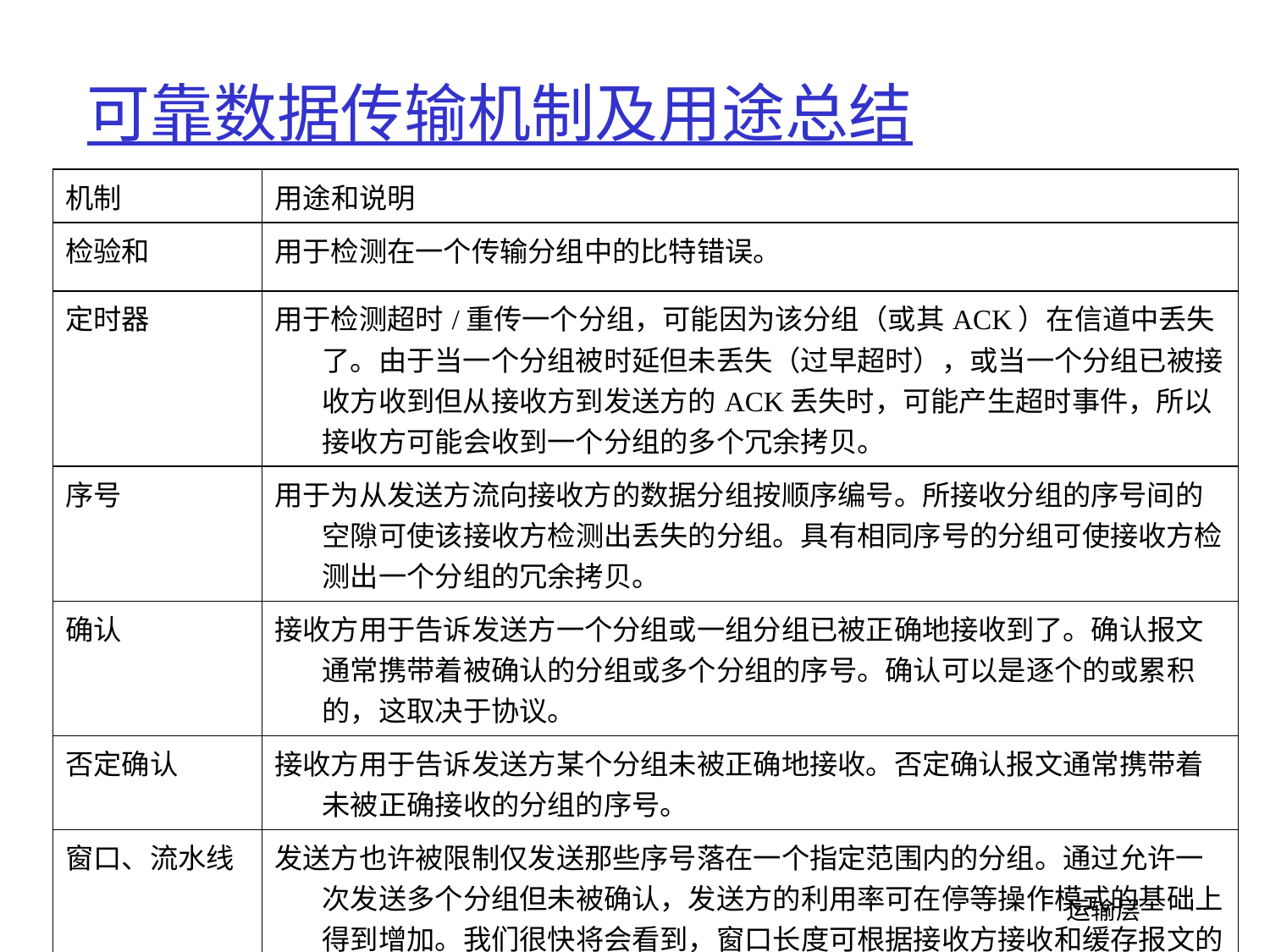

# 可靠数据传输机制及用途总结
| 机制 | 用途和说明 |
| --- | --- |
| 检验和 | 用于检测在一个传输分组中的比特错误。 |
| 定时器 | 用于检测超时/重传一个分组，可能因为该分组（或其ACK）在信道中丢失了。由于当一个分组被时延但未丢失（过早超时），或当一个分组已被接收方收到但从接收方到发送方的ACK丢失时，可能产生超时事件，所以接收方可能会收到一个分组的多个冗余拷贝。 |
| 序号 | 用于为从发送方流向接收方的数据分组按顺序编号。所接收分组的序号间的空隙可使该接收方检测出丢失的分组。具有相同序号的分组可使接收方检测出一个分组的冗余拷贝。 |
| 确认 | 接收方用于告诉发送方一个分组或一组分组已被正确地接收到了。确认报文通常携带着被确认的分组或多个分组的序号。确认可以是逐个的或累积的，这取决于协议。 |
| 否定确认 | 接收方用于告诉发送方某个分组未被正确地接收。否定确认报文通常携带着未被正确接收的分组的序号。 |
| 窗口、流水线 | 发送方也许被限制仅发送那些序号落在一个指定范围内的分组。通过允许一次发送多个分组但未被确认，发送方的利用率可在停等操作模式的基础上得到增加。我们很快将会看到，窗口长度可根据接收方接收和缓存报文的能力或网络中的拥塞程度，或两者情况来进行设置。 |
 运输层
65